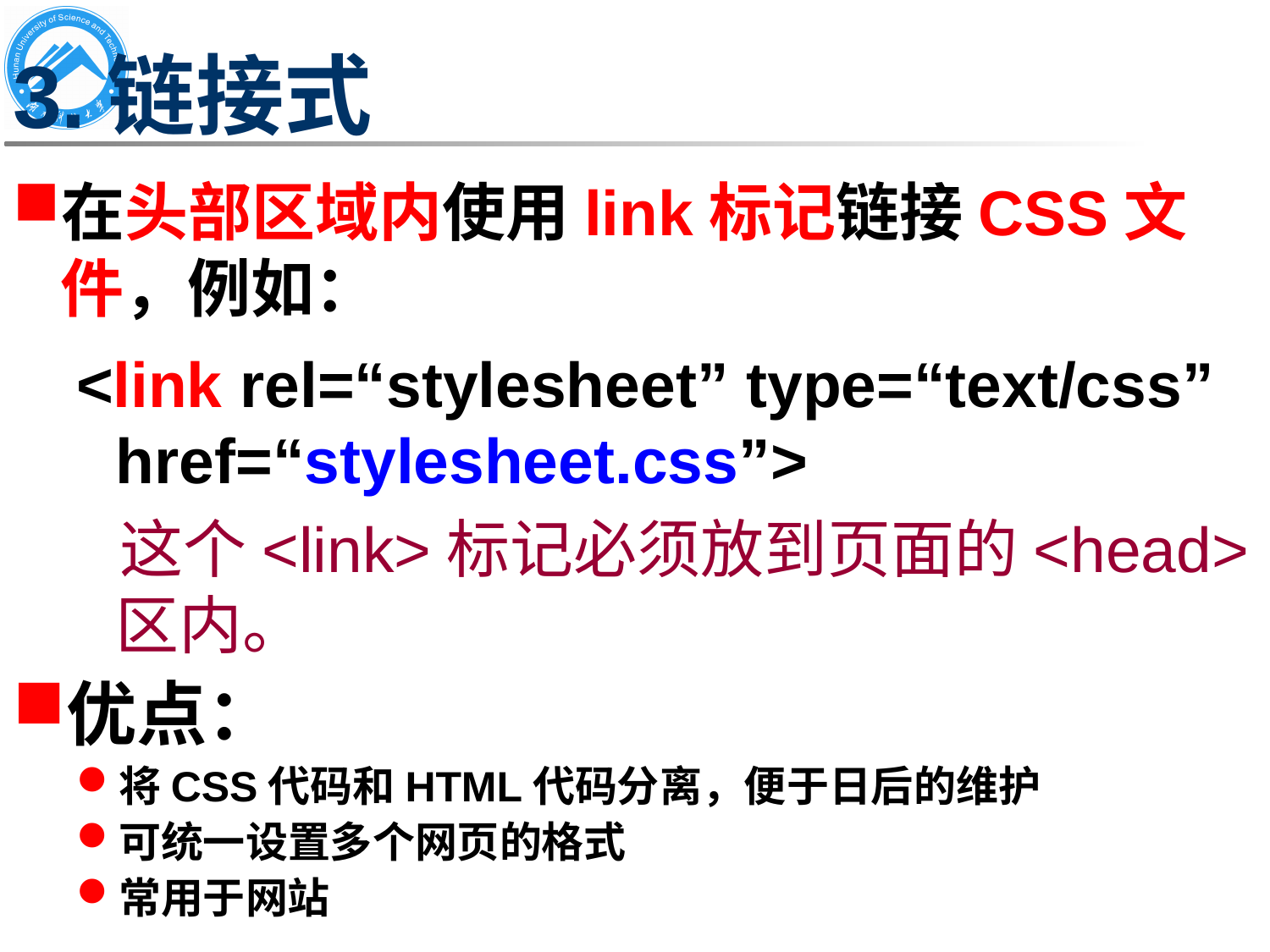

# 3.链接式
在头部区域内使用link标记链接CSS文件，例如：
<link rel=“stylesheet” type=“text/css” href=“stylesheet.css”>
  这个<link>标记必须放到页面的<head>区内。
优点：
将CSS代码和HTML代码分离，便于日后的维护
可统一设置多个网页的格式
常用于网站